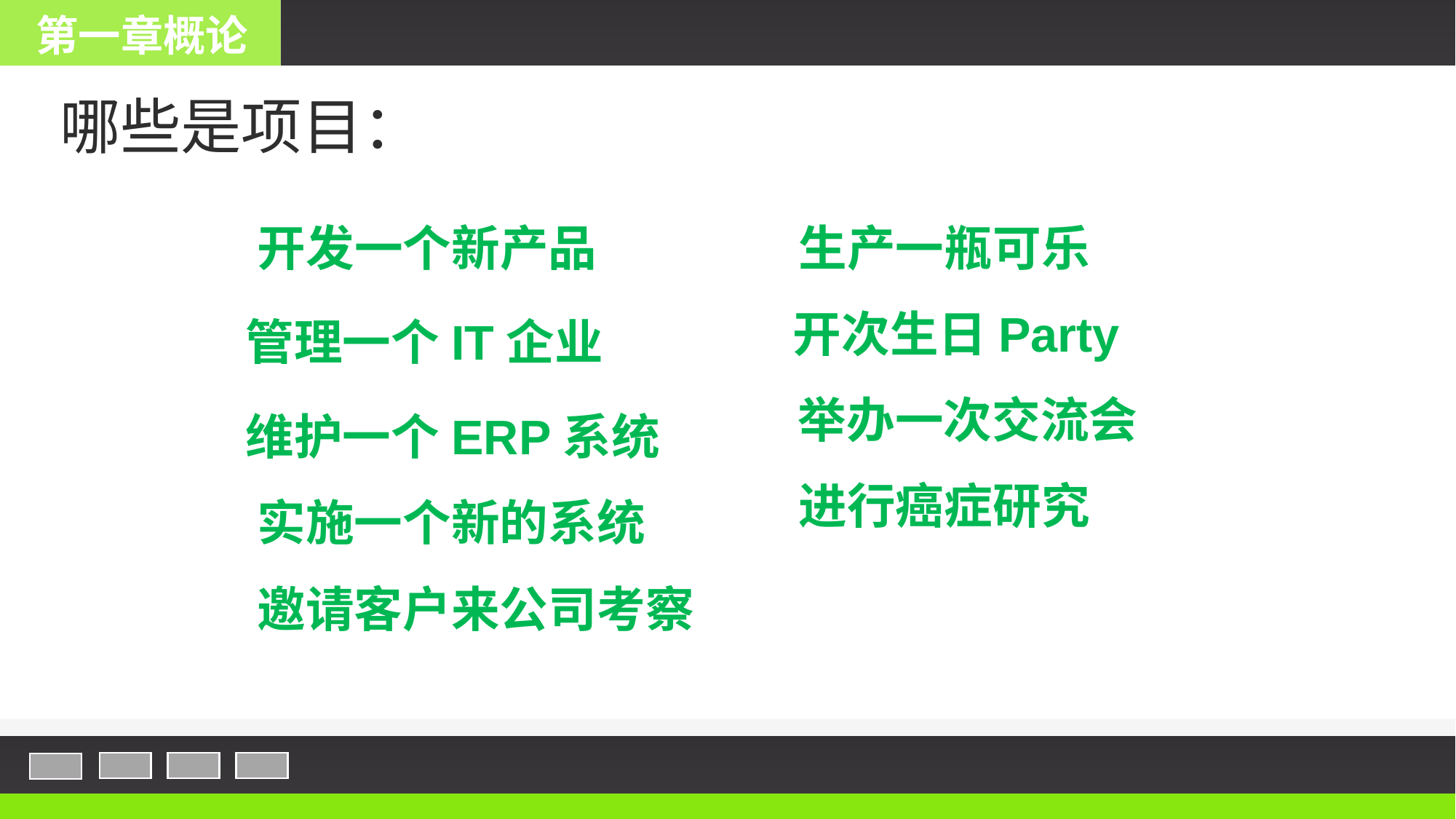

第一章概论
哪些是项目：
开发一个新产品
生产一瓶可乐
开次生日Party
管理一个IT企业
举办一次交流会
维护一个ERP系统
进行癌症研究
实施一个新的系统
邀请客户来公司考察